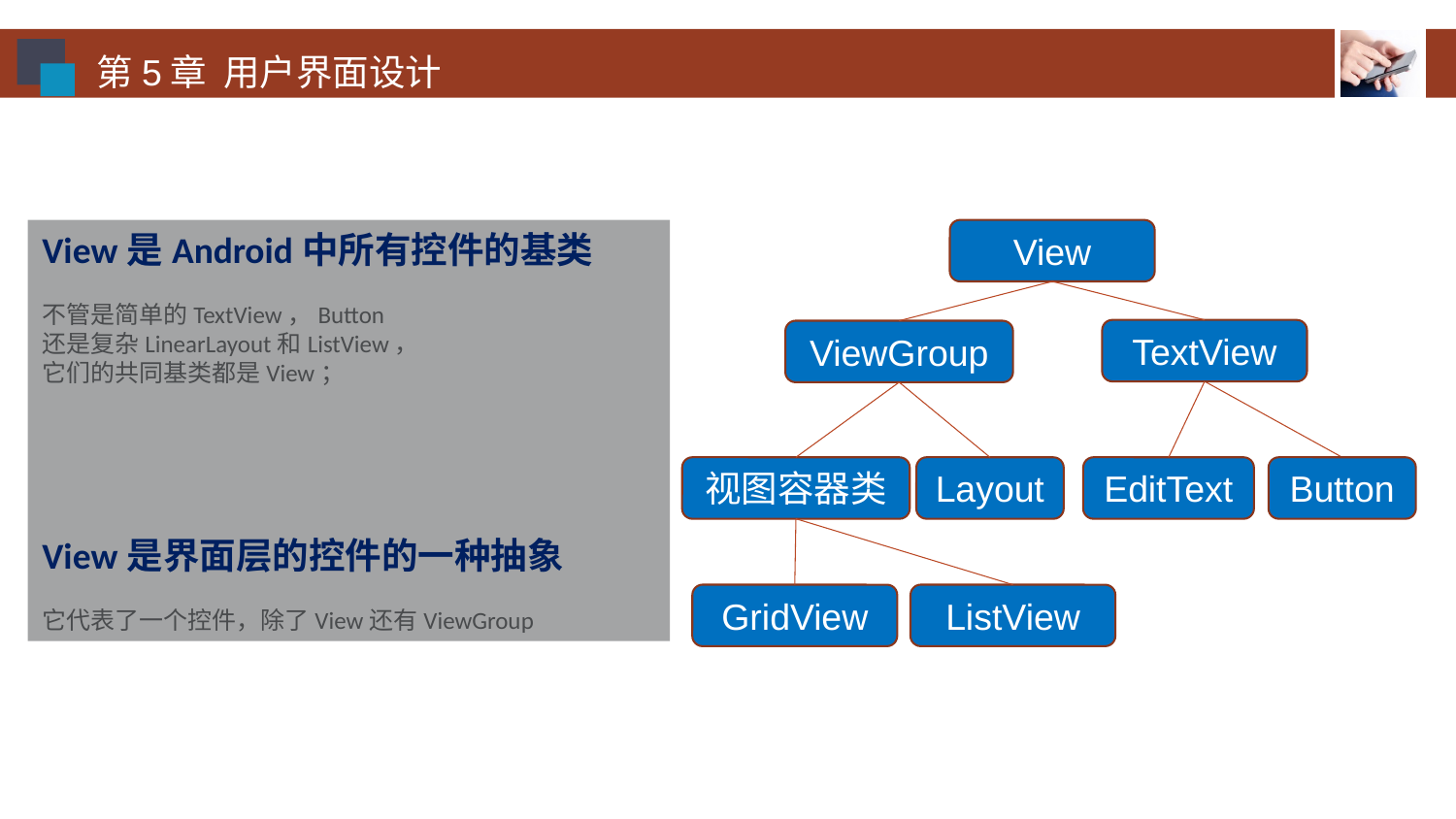

第5章  用户界面设计

View是Android中所有控件的基类

不管是简单的TextView，Button
还是复杂LinearLayout和ListView，
它们的共同基类都是View；

View是界面层的控件的一种抽象

它代表了一个控件，除了View还有ViewGroup
View
TextView
ViewGroup
视图容器类
Layout
EditText
Button
GridView
ListView